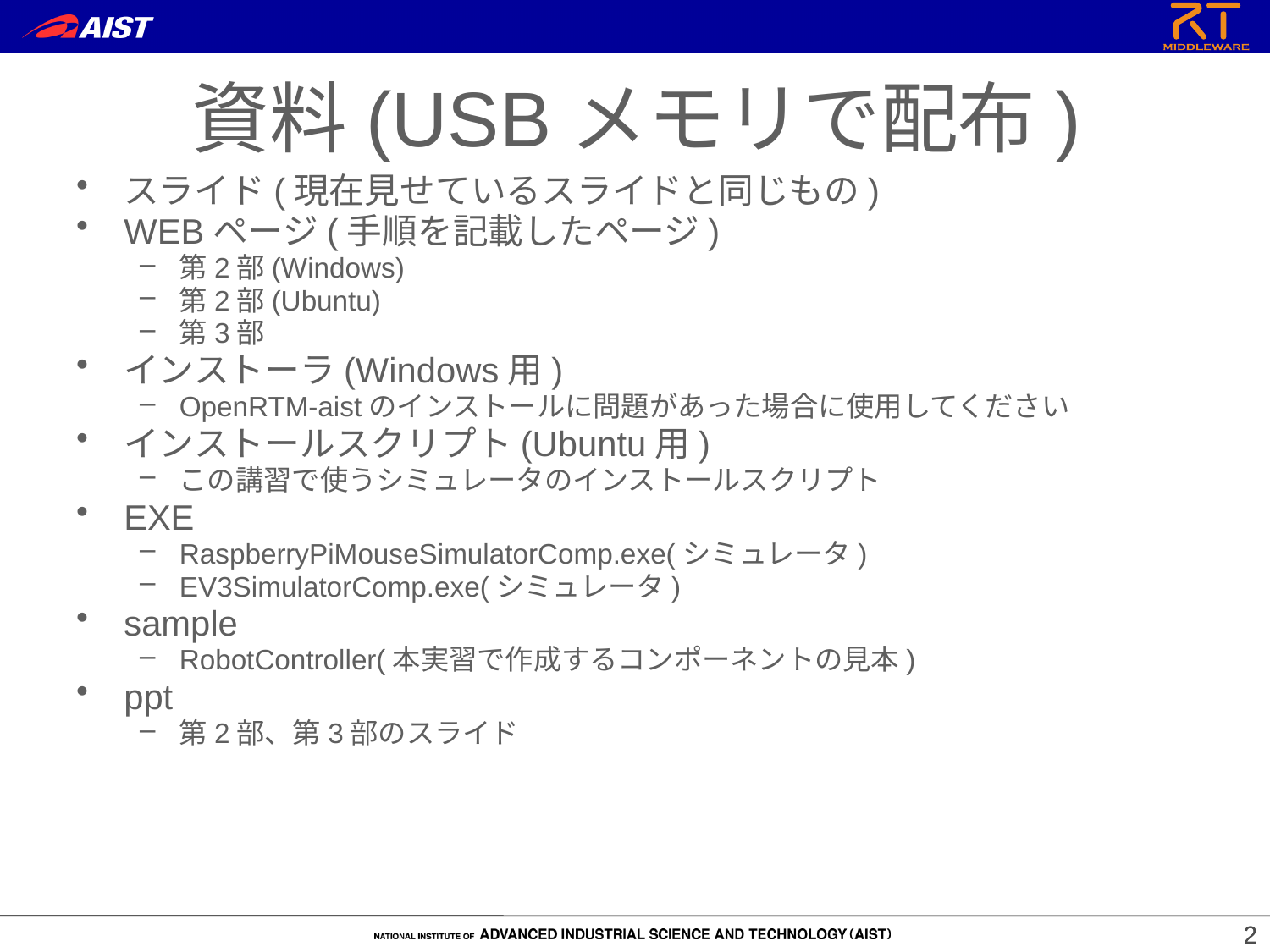

資料(USBメモリで配布)
スライド(現在見せているスライドと同じもの)
WEBページ(手順を記載したページ)
第2部(Windows)
第2部(Ubuntu)
第3部
インストーラ(Windows用)
OpenRTM-aistのインストールに問題があった場合に使用してください
インストールスクリプト(Ubuntu用)
この講習で使うシミュレータのインストールスクリプト
EXE
RaspberryPiMouseSimulatorComp.exe(シミュレータ)
EV3SimulatorComp.exe(シミュレータ)
sample
RobotController(本実習で作成するコンポーネントの見本)
ppt
第2部、第3部のスライド

2
2